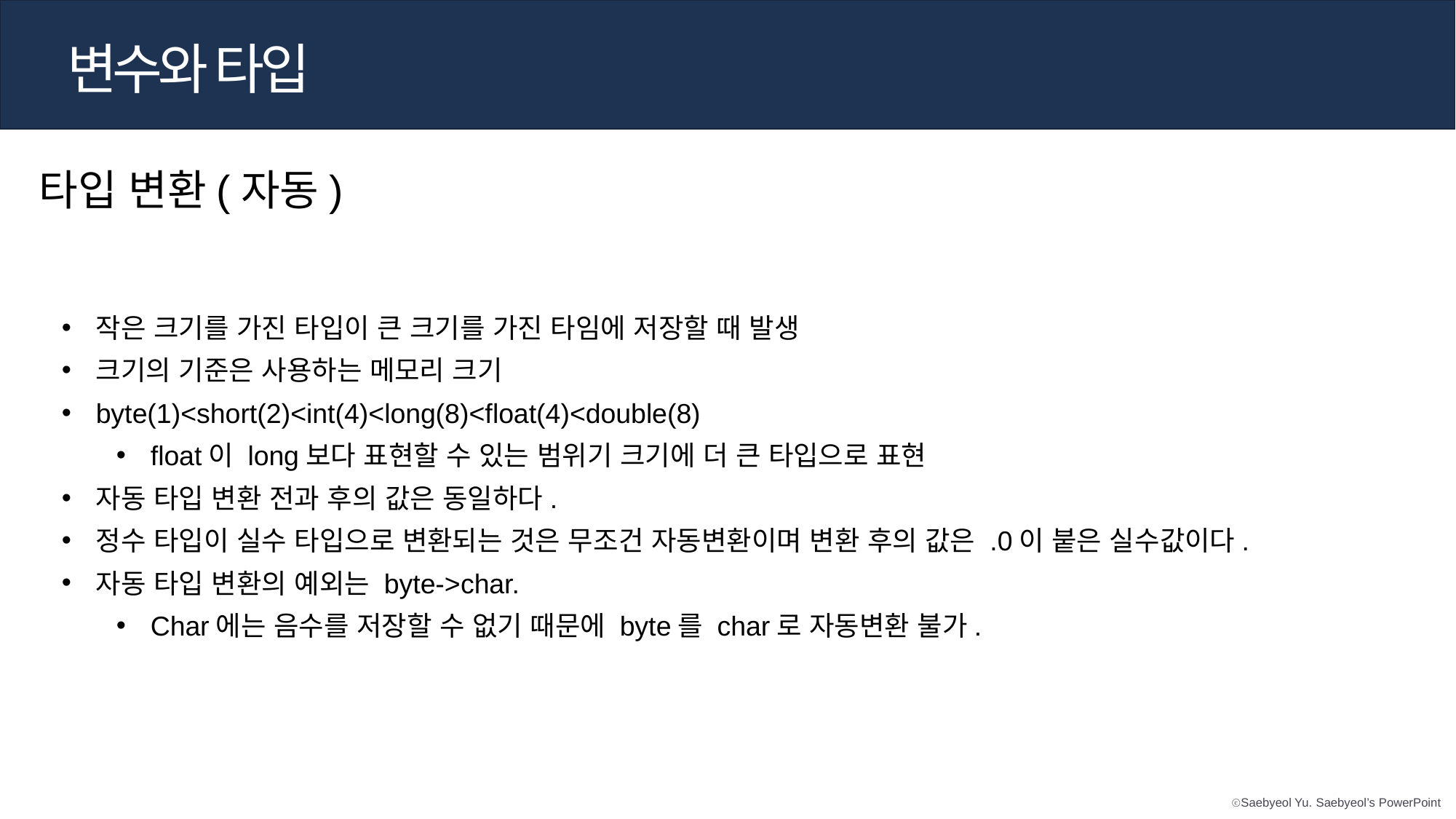

변수와 타입
타입 변환(자동)
작은 크기를 가진 타입이 큰 크기를 가진 타임에 저장할 때 발생
크기의 기준은 사용하는 메모리 크기
byte(1)<short(2)<int(4)<long(8)<float(4)<double(8)
float이 long보다 표현할 수 있는 범위기 크기에 더 큰 타입으로 표현
자동 타입 변환 전과 후의 값은 동일하다.
정수 타입이 실수 타입으로 변환되는 것은 무조건 자동변환이며 변환 후의 값은 .0이 붙은 실수값이다.
자동 타입 변환의 예외는 byte->char.
Char에는 음수를 저장할 수 없기 때문에 byte를 char로 자동변환 불가.